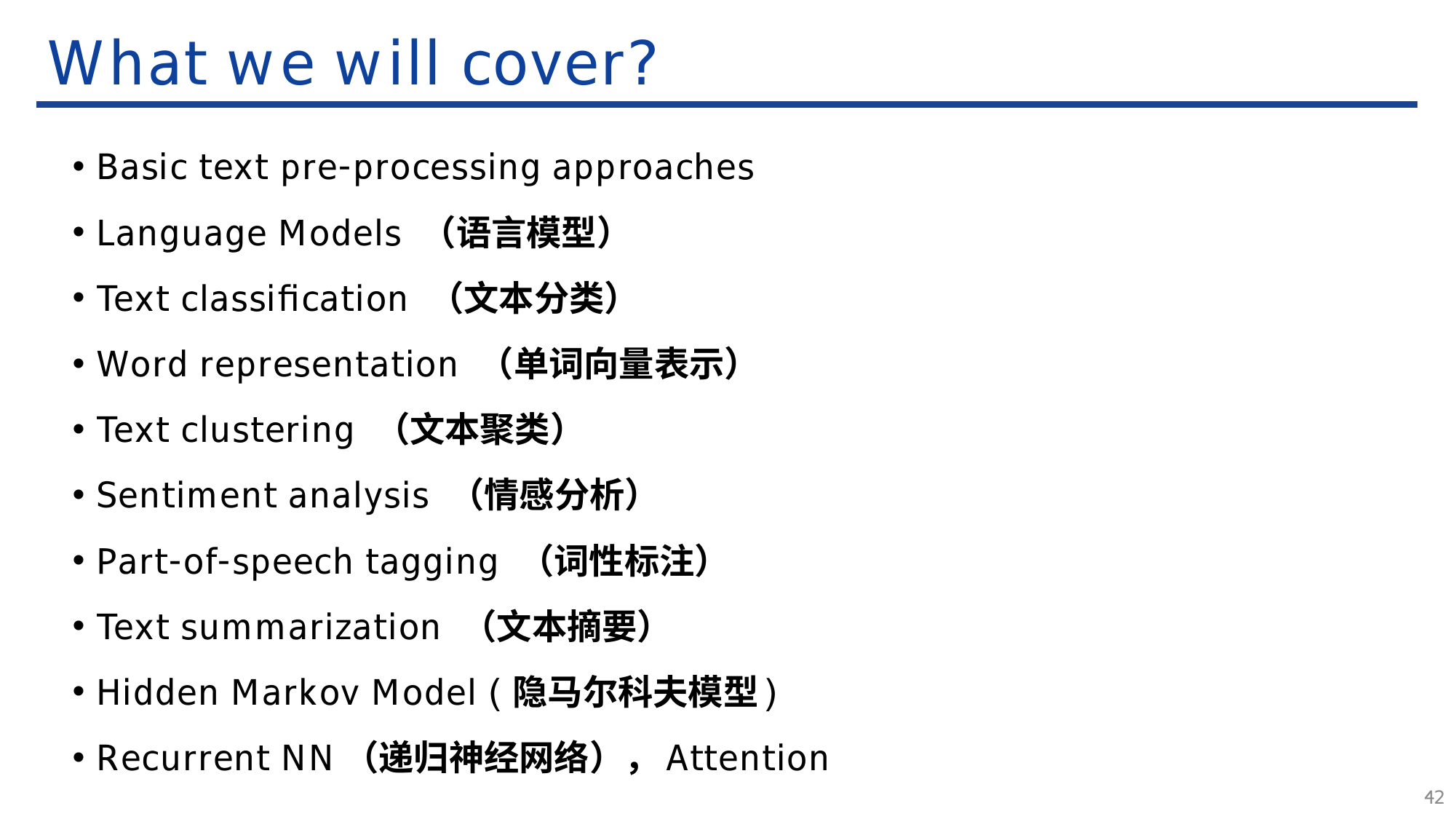

# What we will cover?
Basic text pre-processing approaches
Language Models （语言模型）
Text classification （文本分类）
Word representation （单词向量表示）
Text clustering （文本聚类）
Sentiment analysis （情感分析）
Part-of-speech tagging （词性标注）
Text summarization （文本摘要）
Hidden Markov Model (隐马尔科夫模型)
Recurrent NN（递归神经网络），Attention
42